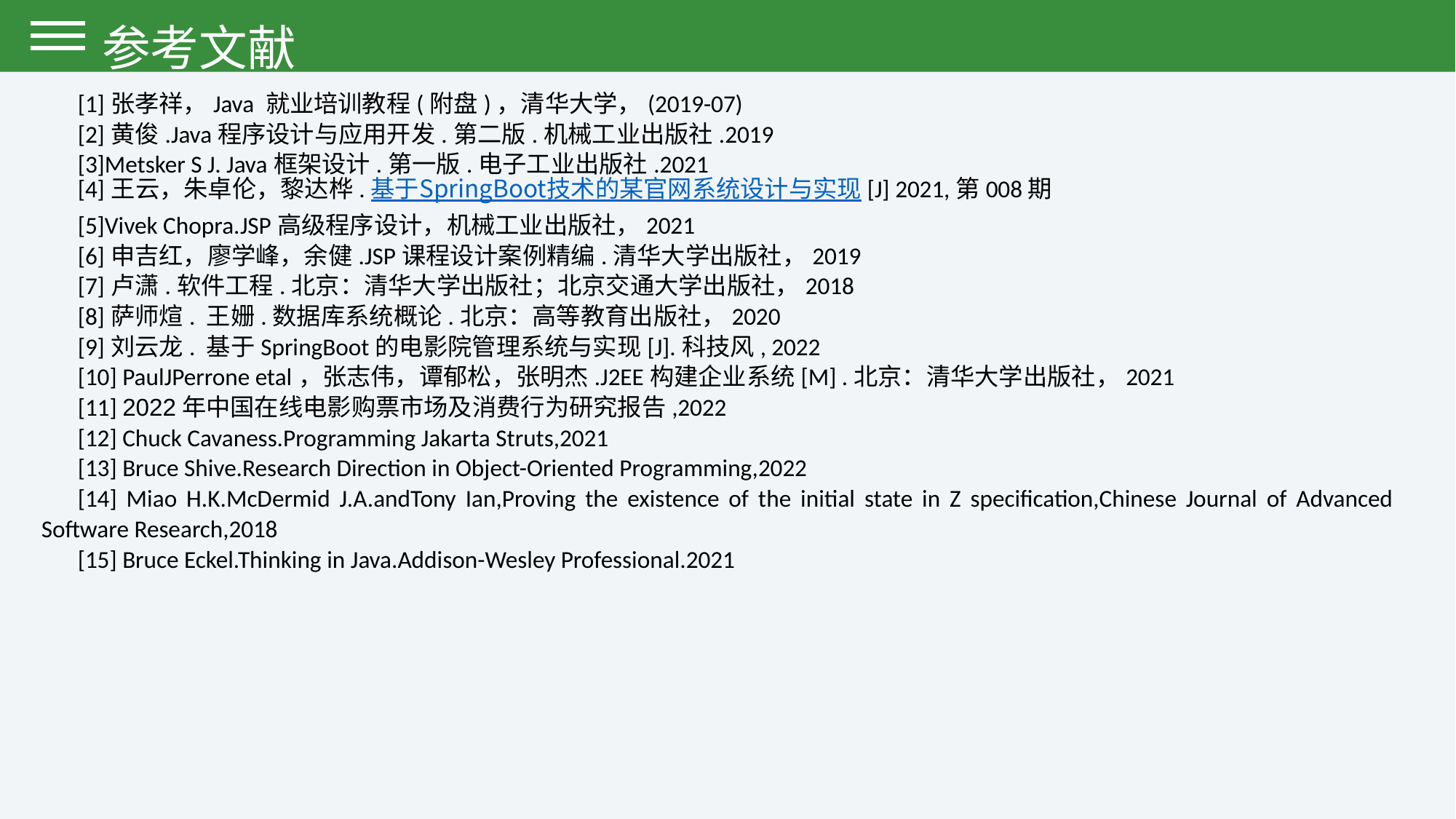

参考文献
[1]张孝祥，Java 就业培训教程(附盘)，清华大学，(2019-07)
[2]黄俊.Java程序设计与应用开发.第二版.机械工业出版社.2019
[3]Metsker S J. Java框架设计.第一版.电子工业出版社.2021
[4] 王云，朱卓伦，黎达桦.基于SpringBoot技术的某官网系统设计与实现 [J] 2021,第008期
[5]Vivek Chopra.JSP高级程序设计，机械工业出版社，2021
[6]申吉红，廖学峰，余健.JSP课程设计案例精编.清华大学出版社，2019
[7]卢潇.软件工程.北京：清华大学出版社；北京交通大学出版社，2018
[8]萨师煊. 王姗.数据库系统概论.北京：高等教育出版社，2020
[9]刘云龙. 基于SpringBoot的电影院管理系统与实现[J].科技风, 2022
[10] PaulJPerrone etal，张志伟，谭郁松，张明杰.J2EE构建企业系统[M] .北京：清华大学出版社，2021
[11] 2022年中国在线电影购票市场及消费行为研究报告,2022
[12] Chuck Cavaness.Programming Jakarta Struts,2021
[13] Bruce Shive.Research Direction in Object-Oriented Programming,2022
[14] Miao H.K.McDermid J.A.andTony Ian,Proving the existence of the initial state in Z specification,Chinese Journal of Advanced Software Research,2018
[15] Bruce Eckel.Thinking in Java.Addison-Wesley Professional.2021